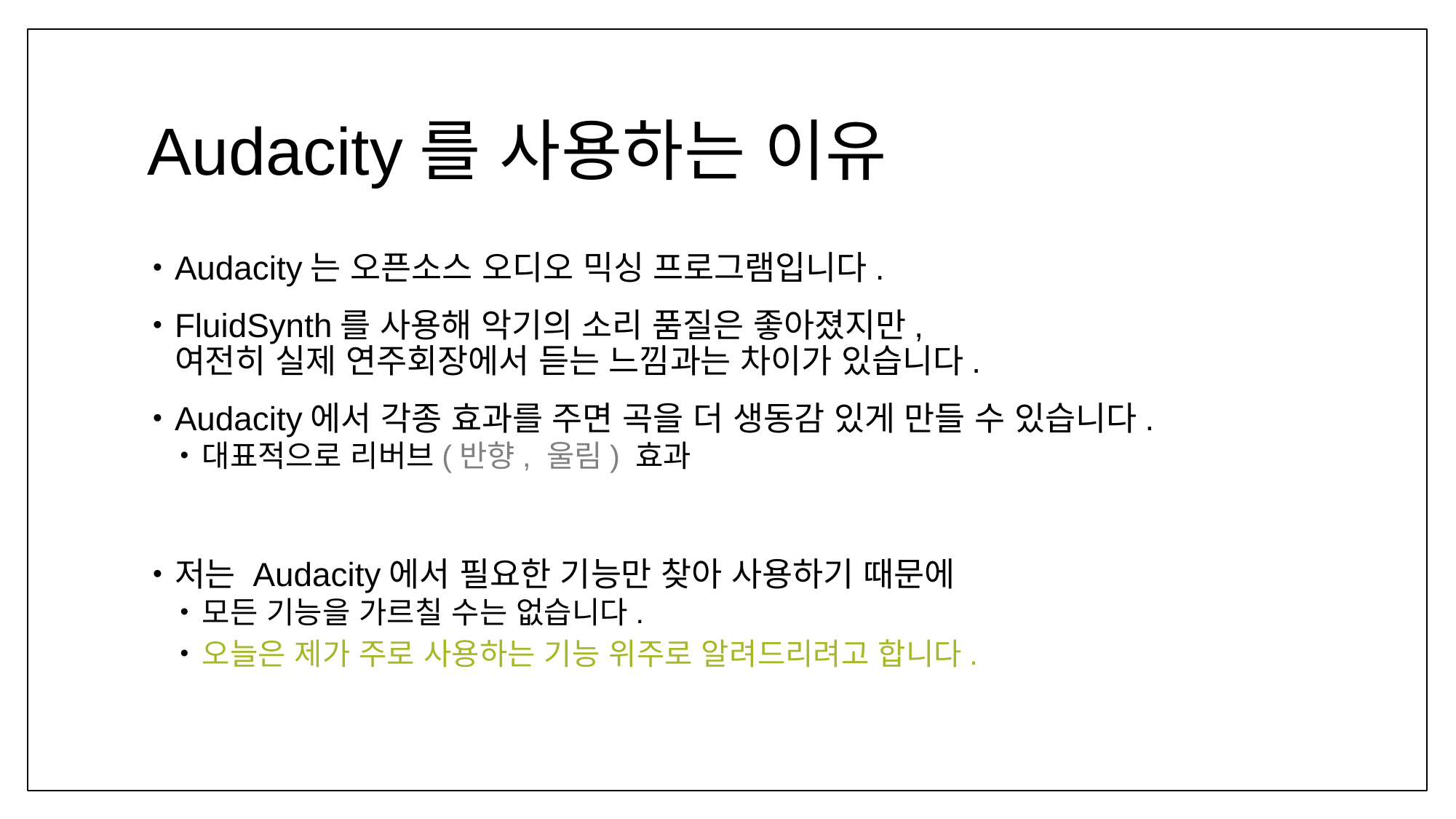

# Audacity를 사용하는 이유
Audacity는 오픈소스 오디오 믹싱 프로그램입니다.
FluidSynth를 사용해 악기의 소리 품질은 좋아졌지만,
여전히 실제 연주회장에서 듣는 느낌과는 차이가 있습니다.
Audacity에서 각종 효과를 주면 곡을 더 생동감 있게 만들 수 있습니다.
대표적으로 리버브(반향, 울림) 효과

저는 Audacity에서 필요한 기능만 찾아 사용하기 때문에
모든 기능을 가르칠 수는 없습니다.
오늘은 제가 주로 사용하는 기능 위주로 알려드리려고 합니다.